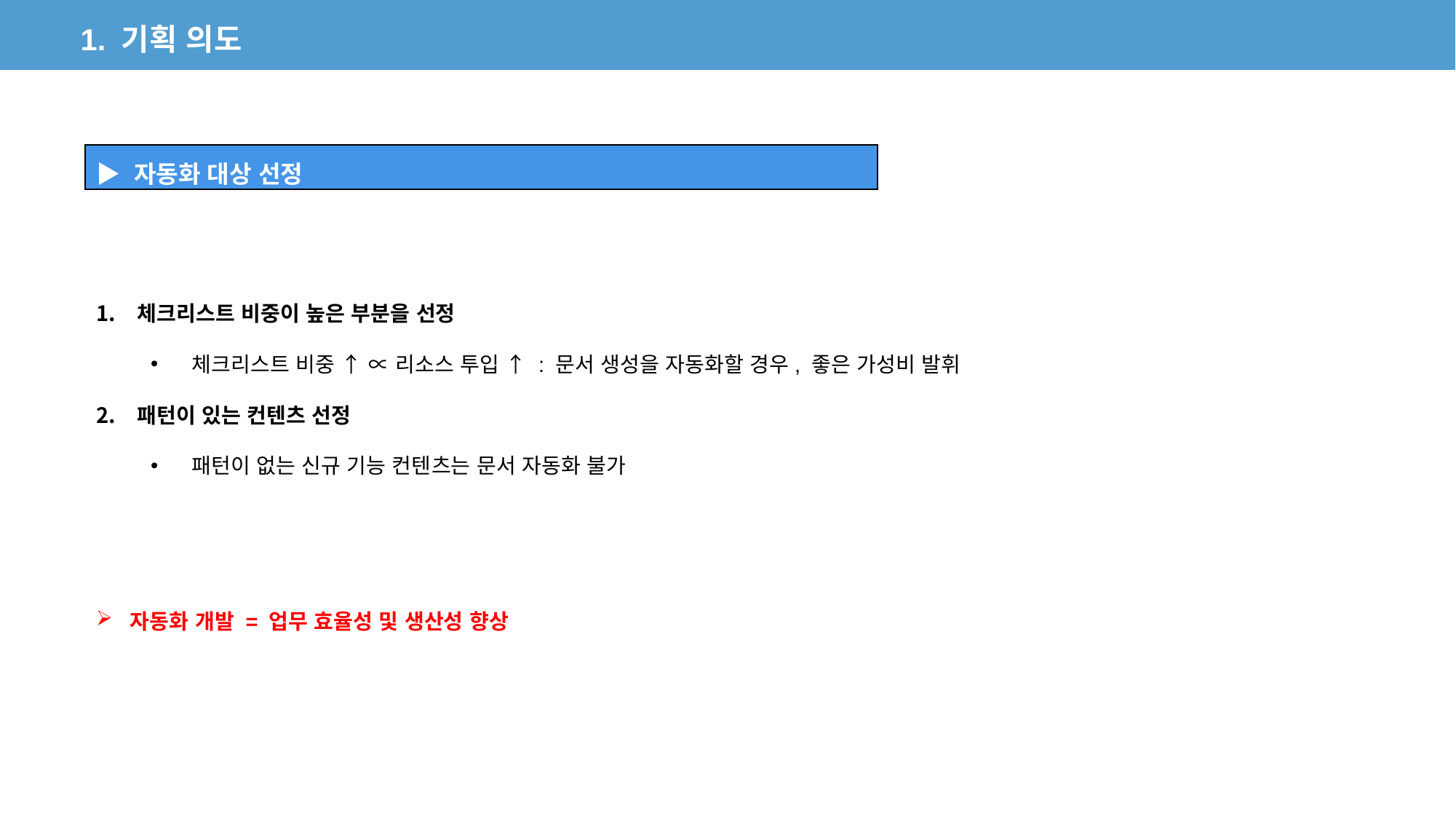

1. 기획 의도
| ▶ 자동화 대상 선정 |
| --- |
체크리스트 비중이 높은 부분을 선정
체크리스트 비중 ↑ ∝ 리소스 투입 ↑ : 문서 생성을 자동화할 경우, 좋은 가성비 발휘
패턴이 있는 컨텐츠 선정
패턴이 없는 신규 기능 컨텐츠는 문서 자동화 불가
자동화 개발 = 업무 효율성 및 생산성 향상